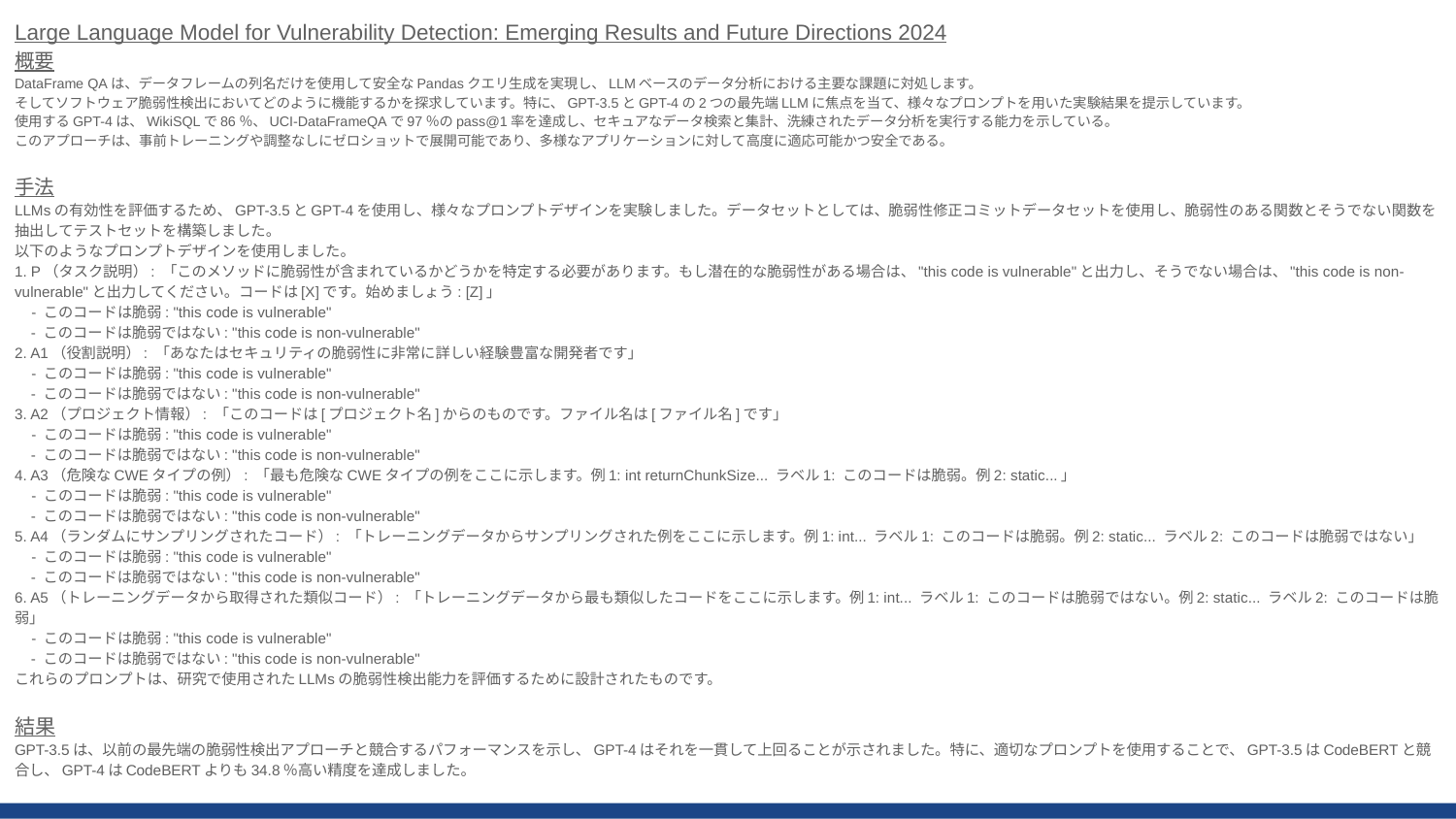

Large Language Model for Vulnerability Detection: Emerging Results and Future Directions 2024
概要
DataFrame QAは、データフレームの列名だけを使用して安全なPandasクエリ生成を実現し、LLMベースのデータ分析における主要な課題に対処します。
そしてソフトウェア脆弱性検出においてどのように機能するかを探求しています。特に、GPT-3.5とGPT-4の2つの最先端LLMに焦点を当て、様々なプロンプトを用いた実験結果を提示しています。
使用するGPT-4は、WikiSQLで86％、UCI-DataFrameQAで97％のpass@1率を達成し、セキュアなデータ検索と集計、洗練されたデータ分析を実行する能力を示している。
このアプローチは、事前トレーニングや調整なしにゼロショットで展開可能であり、多様なアプリケーションに対して高度に適応可能かつ安全である。
手法
LLMsの有効性を評価するため、GPT-3.5とGPT-4を使用し、様々なプロンプトデザインを実験しました。データセットとしては、脆弱性修正コミットデータセットを使用し、脆弱性のある関数とそうでない関数を抽出してテストセットを構築しました。
以下のようなプロンプトデザインを使用しました。
1. P（タスク説明）: 「このメソッドに脆弱性が含まれているかどうかを特定する必要があります。もし潜在的な脆弱性がある場合は、"this code is vulnerable"と出力し、そうでない場合は、"this code is non-vulnerable"と出力してください。コードは[X]です。始めましょう: [Z]」
    - このコードは脆弱: "this code is vulnerable"
    - このコードは脆弱ではない: "this code is non-vulnerable"
2. A1（役割説明）: 「あなたはセキュリティの脆弱性に非常に詳しい経験豊富な開発者です」
    - このコードは脆弱: "this code is vulnerable"
    - このコードは脆弱ではない: "this code is non-vulnerable"
3. A2（プロジェクト情報）: 「このコードは[プロジェクト名]からのものです。ファイル名は[ファイル名]です」
    - このコードは脆弱: "this code is vulnerable"
    - このコードは脆弱ではない: "this code is non-vulnerable"
4. A3（危険なCWEタイプの例）: 「最も危険なCWEタイプの例をここに示します。例1: int returnChunkSize... ラベル1: このコードは脆弱。例2: static...」
    - このコードは脆弱: "this code is vulnerable"
    - このコードは脆弱ではない: "this code is non-vulnerable"
5. A4（ランダムにサンプリングされたコード）: 「トレーニングデータからサンプリングされた例をここに示します。例1: int... ラベル1: このコードは脆弱。例2: static... ラベル2: このコードは脆弱ではない」
    - このコードは脆弱: "this code is vulnerable"
    - このコードは脆弱ではない: "this code is non-vulnerable"
6. A5（トレーニングデータから取得された類似コード）: 「トレーニングデータから最も類似したコードをここに示します。例1: int... ラベル1: このコードは脆弱ではない。例2: static... ラベル2: このコードは脆弱」
    - このコードは脆弱: "this code is vulnerable"
    - このコードは脆弱ではない: "this code is non-vulnerable"
これらのプロンプトは、研究で使用されたLLMsの脆弱性検出能力を評価するために設計されたものです。
結果
GPT-3.5は、以前の最先端の脆弱性検出アプローチと競合するパフォーマンスを示し、GPT-4はそれを一貫して上回ることが示されました。特に、適切なプロンプトを使用することで、GPT-3.5はCodeBERTと競合し、GPT-4はCodeBERTよりも34.8％高い精度を達成しました。